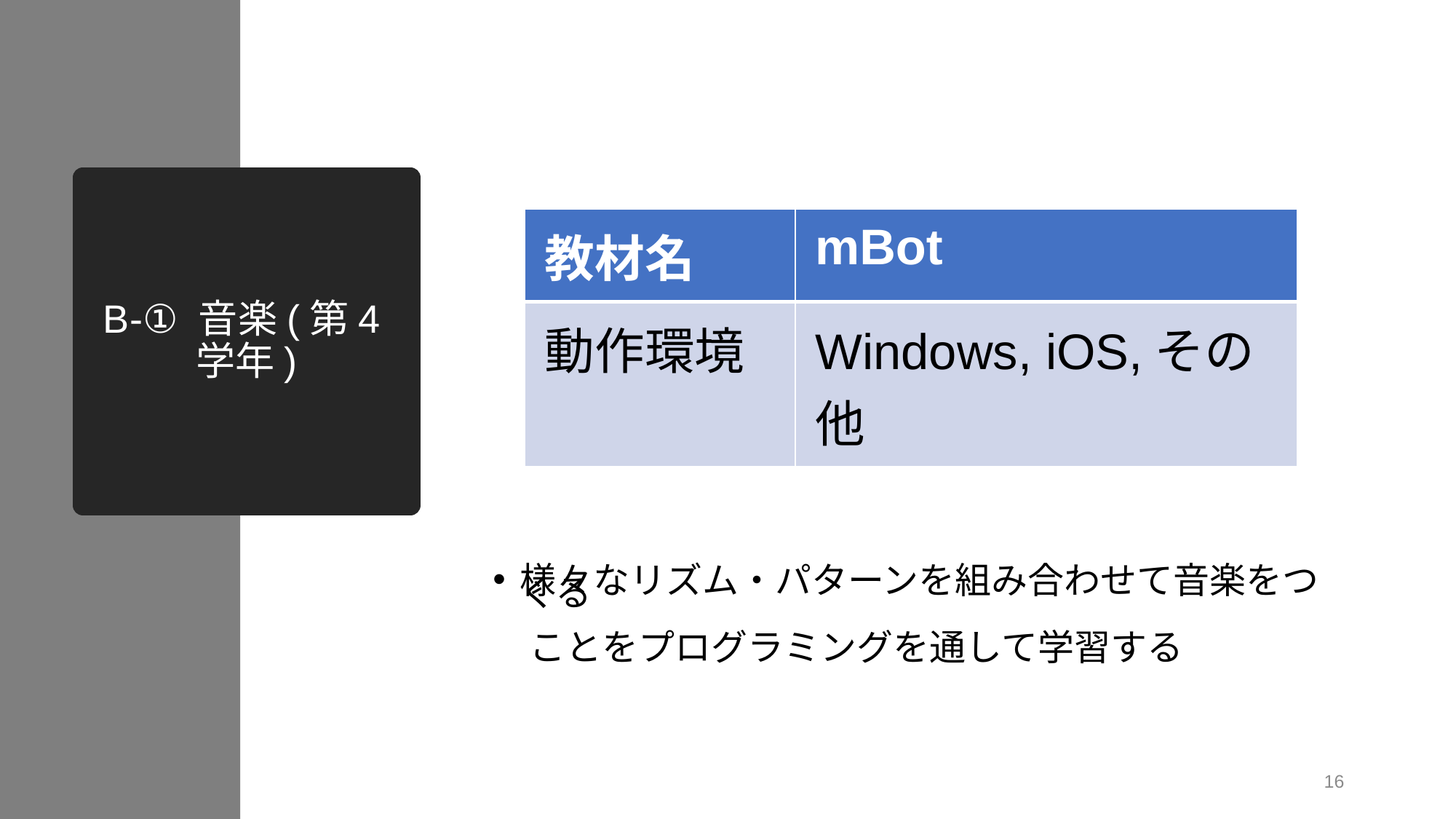

# B-① 音楽(第4学年)
| 教材名 | mBot |
| --- | --- |
| 動作環境 | Windows, iOS,その他 |
様々なリズム・パターンを組み合わせて音楽をつくる

　ことをプログラミングを通して学習する

16